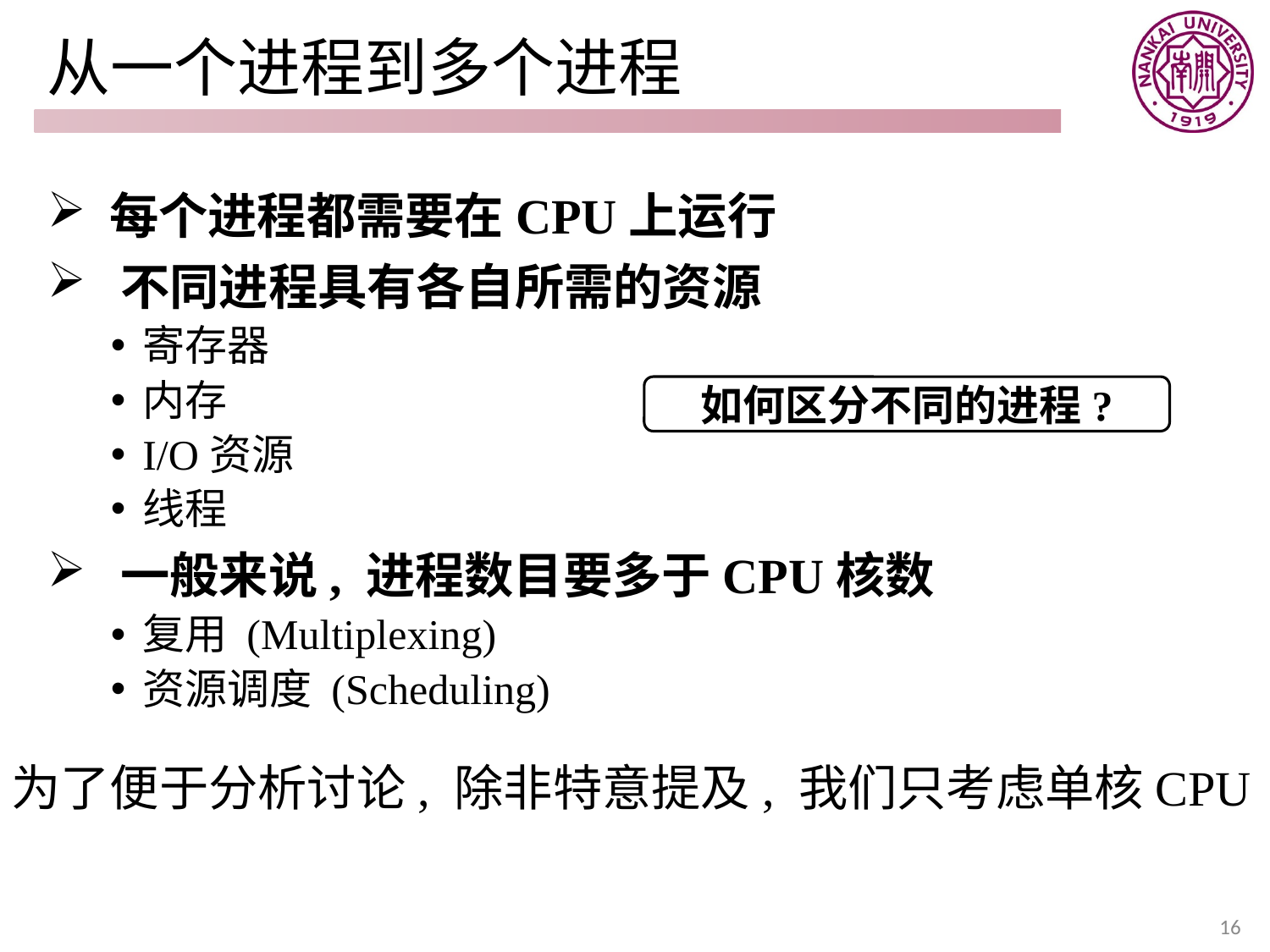

# 从一个进程到多个进程
 每个进程都需要在CPU上运行
  不同进程具有各自所需的资源
寄存器
内存
I/O资源
线程
  一般来说, 进程数目要多于CPU核数
复用 (Multiplexing)
资源调度 (Scheduling)
如何区分不同的进程?
为了便于分析讨论, 除非特意提及, 我们只考虑单核CPU
16